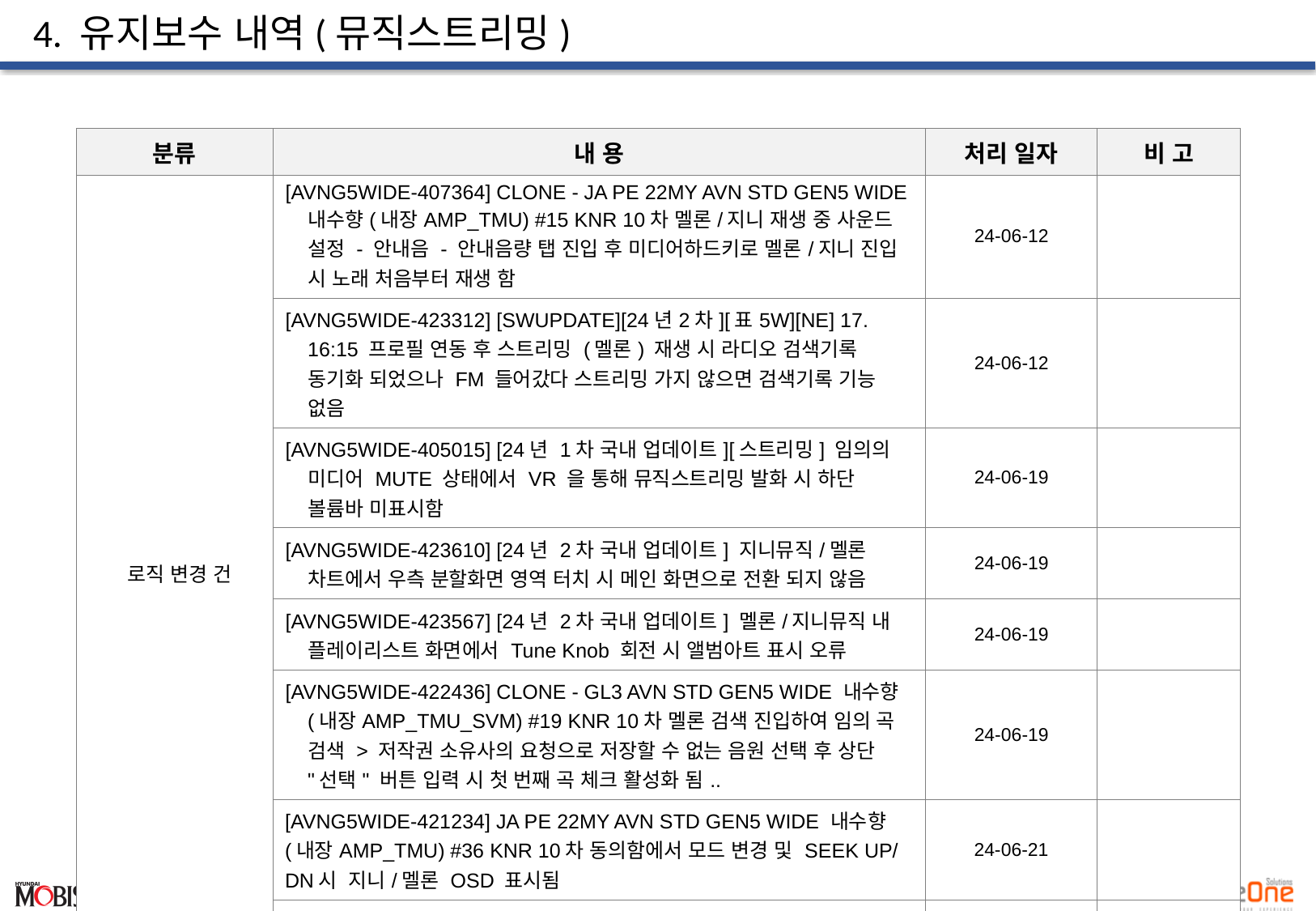

# 4. 유지보수 내역(뮤직스트리밍)
| 분류 | 내 용 | 처리 일자 | 비 고 |
| --- | --- | --- | --- |
| 로직 변경 건 | [AVNG5WIDE-407364] CLONE - JA PE 22MY AVN STD GEN5 WIDE 내수향(내장AMP\_TMU) #15 KNR 10차 멜론/지니 재생 중 사운드 설정 - 안내음 - 안내음량 탭 진입 후 미디어하드키로 멜론/지니 진입 시 노래 처음부터 재생 함 | 24-06-12 |  |
|  | [AVNG5WIDE-423312] [SWUPDATE][24년2차][표5W][NE] 17. 16:15 프로필 연동 후 스트리밍 (멜론) 재생 시 라디오 검색기록 동기화 되었으나 FM 들어갔다 스트리밍 가지 않으면 검색기록 기능 없음 | 24-06-12 |  |
|  | [AVNG5WIDE-405015] [24년 1차 국내 업데이트][스트리밍] 임의의 미디어 MUTE 상태에서 VR 을 통해 뮤직스트리밍 발화 시 하단 볼륨바 미표시함 | 24-06-19 |  |
|  | [AVNG5WIDE-423610] [24년 2차 국내 업데이트] 지니뮤직/멜론 차트에서 우측 분할화면 영역 터치 시 메인 화면으로 전환 되지 않음 | 24-06-19 |  |
|  | [AVNG5WIDE-423567] [24년 2차 국내 업데이트] 멜론/지니뮤직 내 플레이리스트 화면에서 Tune Knob 회전 시 앨범아트 표시 오류 | 24-06-19 |  |
|  | [AVNG5WIDE-422436] CLONE - GL3 AVN STD GEN5 WIDE 내수향(내장AMP\_TMU\_SVM) #19 KNR 10차 멜론 검색 진입하여 임의 곡 검색 > 저작권 소유사의 요청으로 저장할 수 없는 음원 선택 후 상단 "선택" 버튼 입력 시 첫 번째 곡 체크 활성화 됨.. | 24-06-19 |  |
|  | [AVNG5WIDE-421234] JA PE 22MY AVN STD GEN5 WIDE 내수향(내장AMP\_TMU) #36 KNR 10차 동의함에서 모드 변경 및 SEEK UP/DN시 지니/멜론 OSD 표시됨 | 24-06-21 |  |
|  | [AVNG5WIDE-423939] [24년 2차 국내 업데이트] 멜론/지니 차트 곡 재생 중 임의의 곡 선택 시 리스트 중복으로 표시 됨 | 24-06-21 |  |
24년도 표준형 5세대 WIDE_WIDE NH AVN 뮤직스트리밍 유지보수